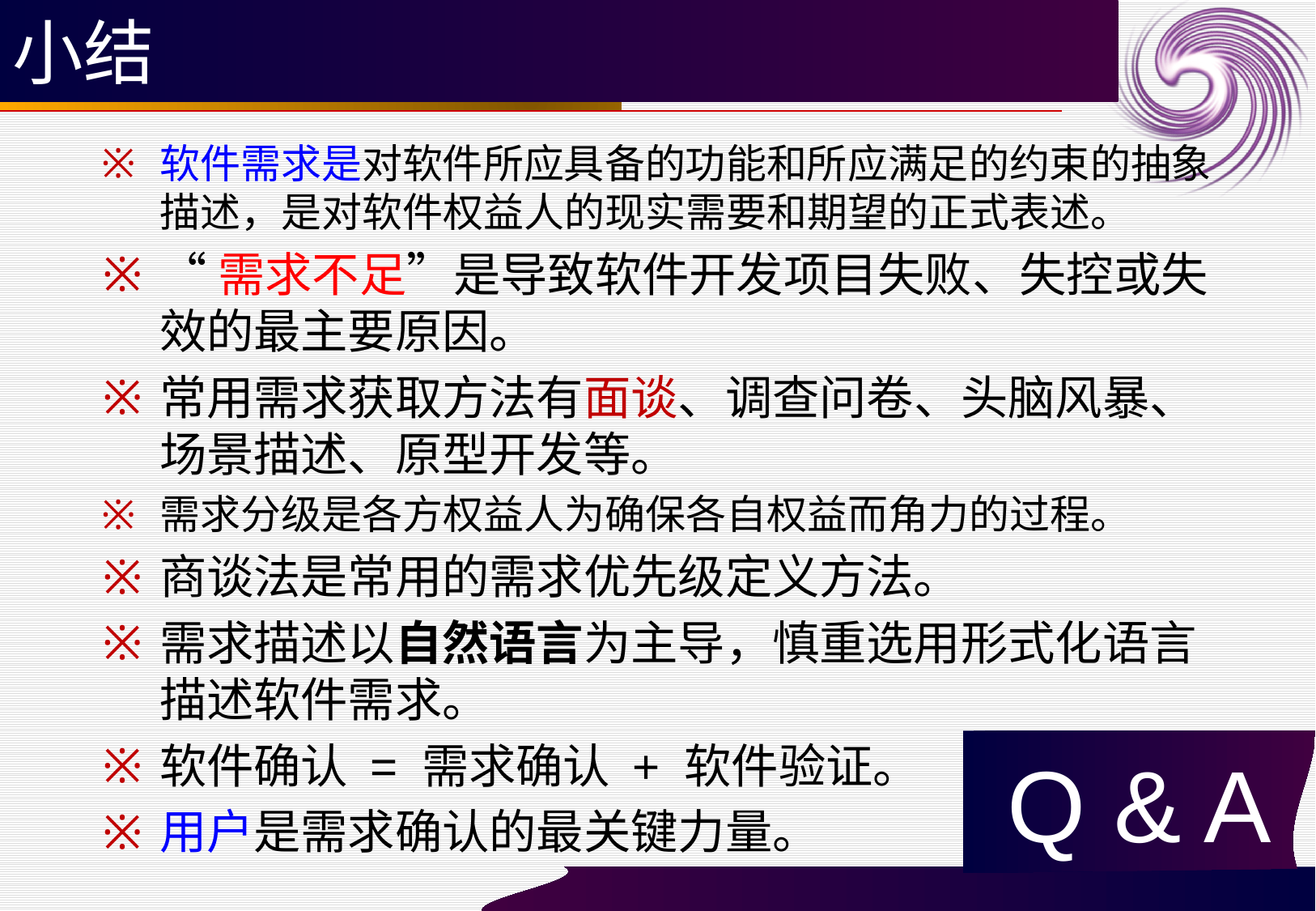

# 小结
软件需求是对软件所应具备的功能和所应满足的约束的抽象描述，是对软件权益人的现实需要和期望的正式表述。
“需求不足”是导致软件开发项目失败、失控或失效的最主要原因。
常用需求获取方法有面谈、调查问卷、头脑风暴、场景描述、原型开发等。
需求分级是各方权益人为确保各自权益而角力的过程。
商谈法是常用的需求优先级定义方法。
需求描述以自然语言为主导，慎重选用形式化语言描述软件需求。
软件确认 = 需求确认 + 软件验证。
用户是需求确认的最关键力量。
Q & A